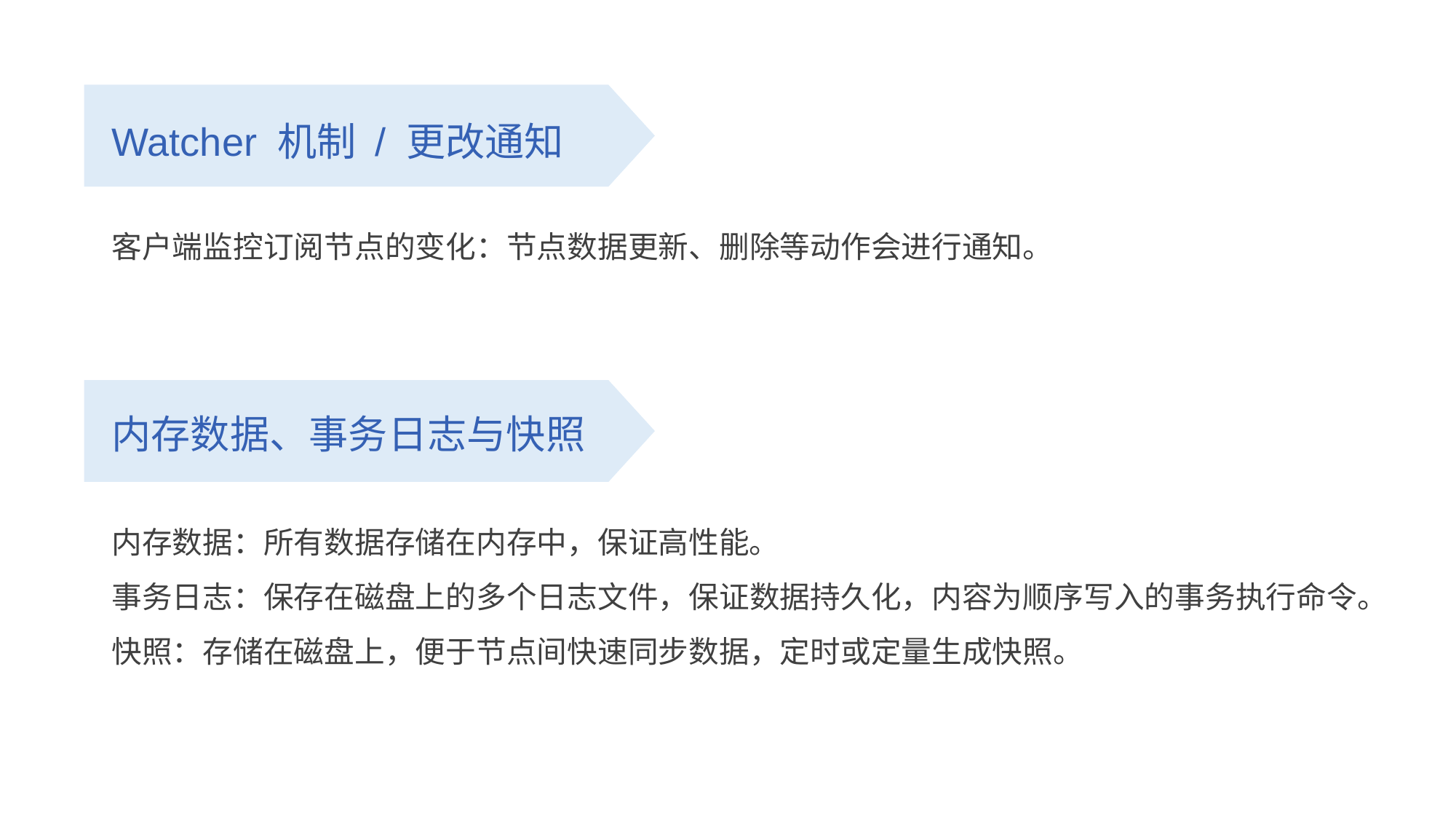

Watcher 机制 / 更改通知
客户端监控订阅节点的变化：节点数据更新、删除等动作会进行通知。

内存数据、事务日志与快照
内存数据：所有数据存储在内存中，保证高性能。
事务日志：保存在磁盘上的多个日志文件，保证数据持久化，内容为顺序写入的事务执行命令。
快照：存储在磁盘上，便于节点间快速同步数据，定时或定量生成快照。